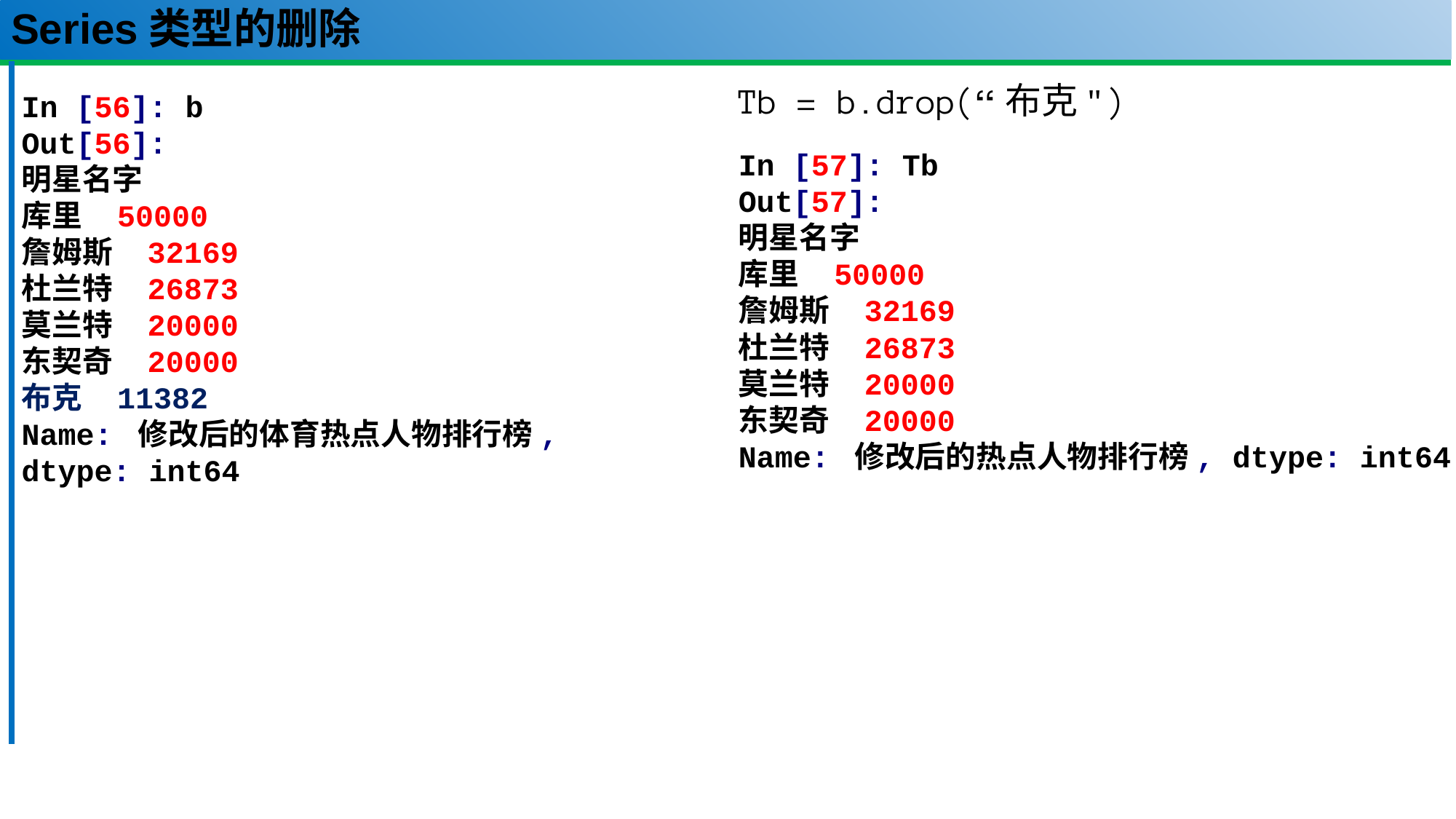

# Series类型的删除
Tb = b.drop(“布克")
In [56]: b
Out[56]:
明星名字
库里    50000
詹姆斯    32169
杜兰特    26873
莫兰特    20000
东契奇    20000
布克    11382
Name: 修改后的体育热点人物排行榜,
dtype: int64
In [57]: Tb
Out[57]:
明星名字
库里    50000
詹姆斯    32169
杜兰特    26873
莫兰特    20000
东契奇    20000
Name: 修改后的热点人物排行榜, dtype: int64